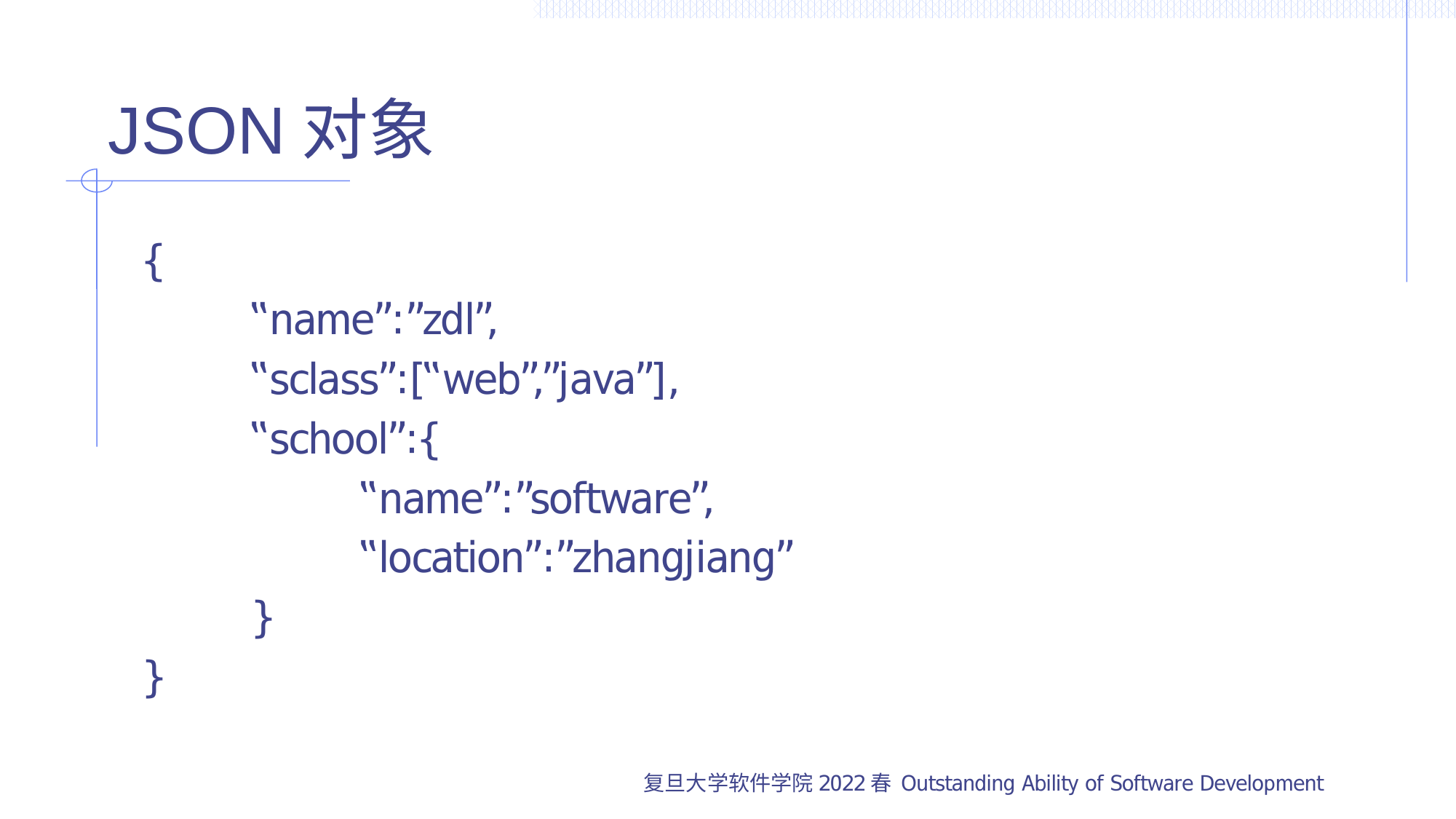

# JSON对象
{
	“name”:”zdl”,
	“sclass”:[“web”,”java”],
	“school”:{
		“name”:”software”,
		“location”:”zhangjiang”
	}
}